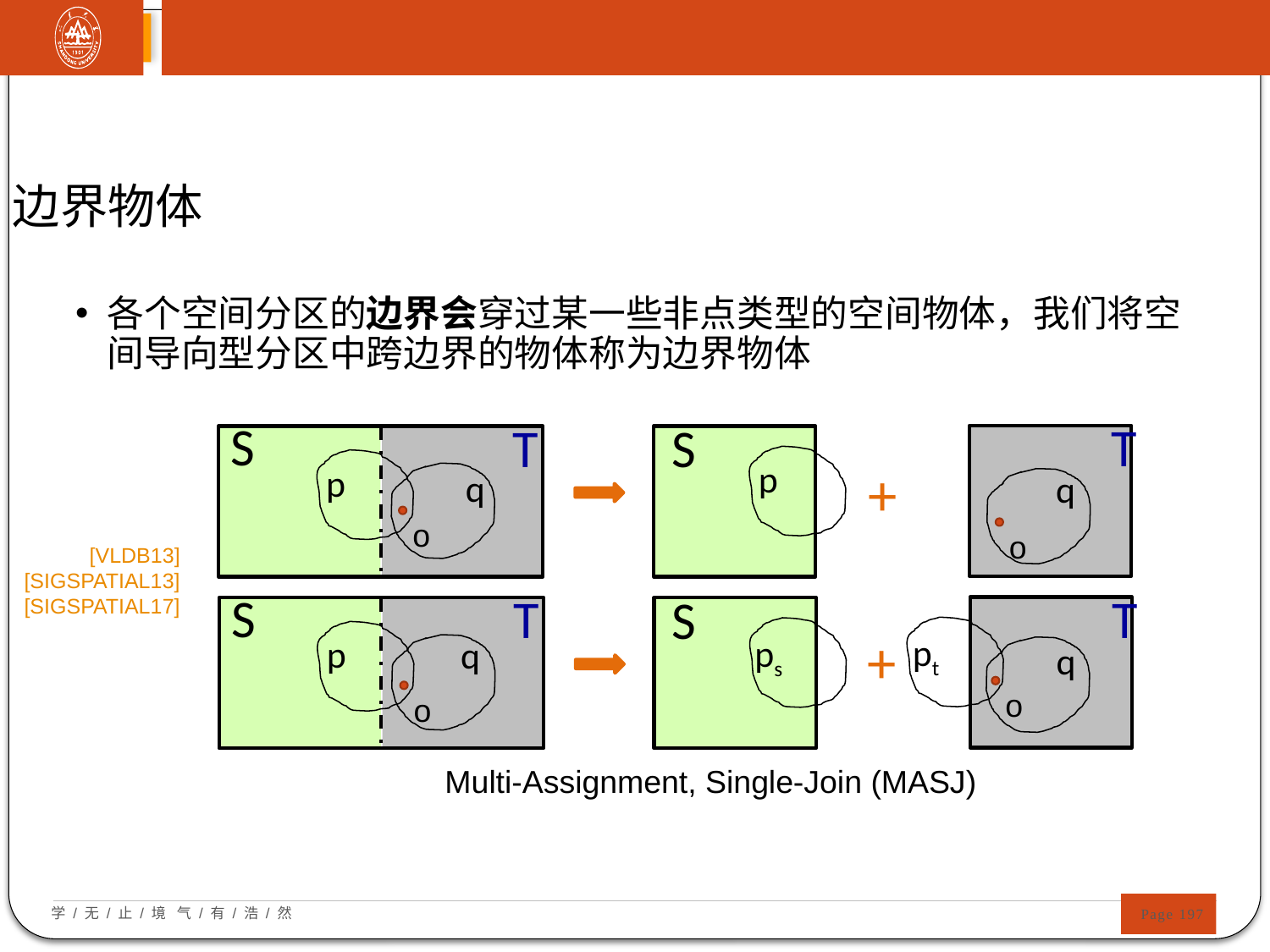

边界物体
各个空间分区的边界会穿过某一些非点类型的空间物体，我们将空间导向型分区中跨边界的物体称为边界物体

T
T
S
S

p

q
p
+

q

o

o
[VLDB13]
[SIGSPATIAL13]
[SIGSPATIAL17]

T
T
S
S

q
pt

ps

q
p
+

o

o
Multi-Assignment, Single-Join (MASJ)
  Page 197